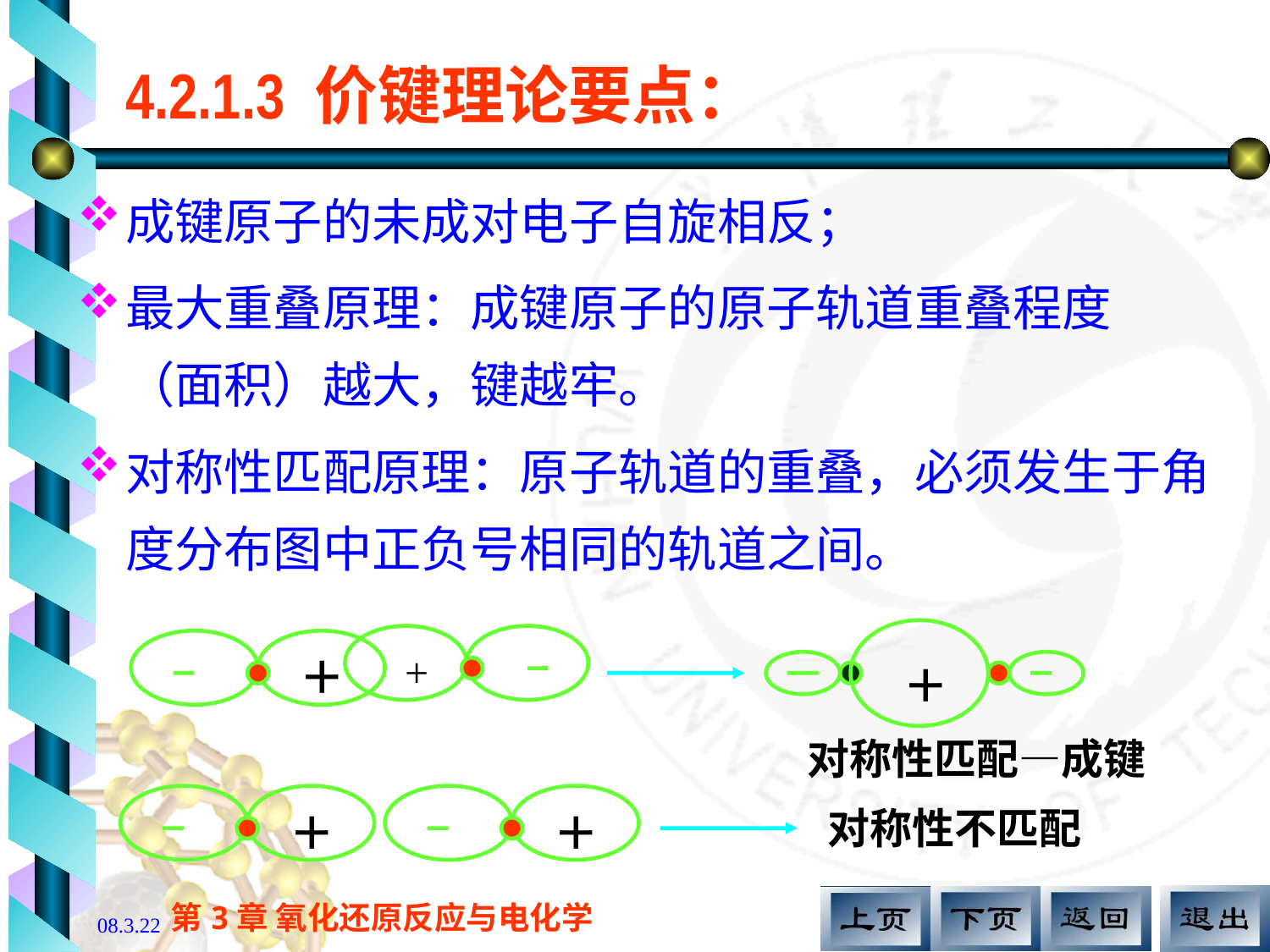

# 4.2.1.3 价键理论要点：
成键原子的未成对电子自旋相反；
最大重叠原理：成键原子的原子轨道重叠程度 （面积）越大，键越牢。
对称性匹配原理：原子轨道的重叠，必须发生于角度分布图中正负号相同的轨道之间。

+

+

+

对称性匹配—成键

+

+

对称性不匹配